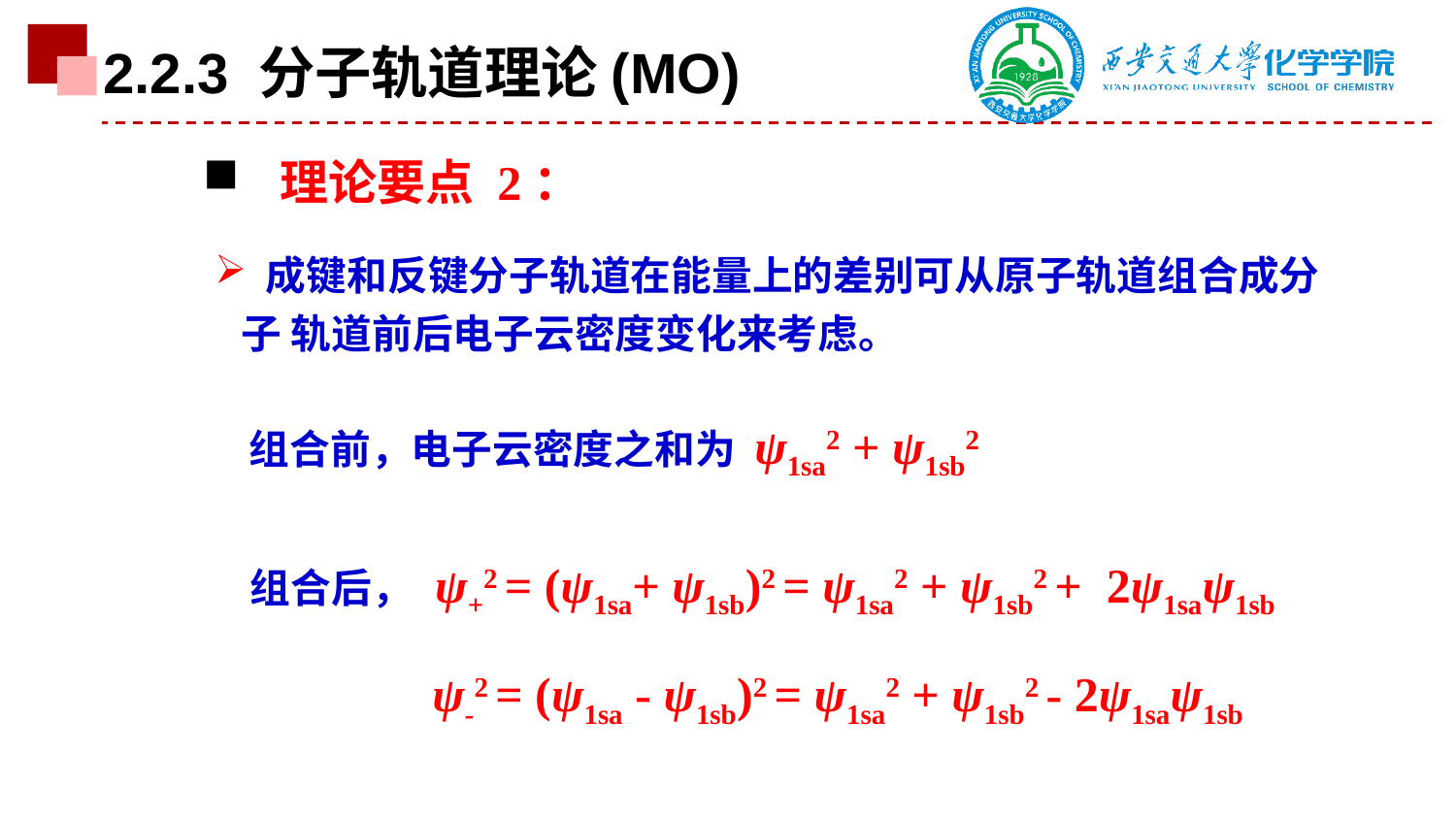

2.2.3 分子轨道理论(MO)
 理论要点 2：
 成键和反键分子轨道在能量上的差别可从原子轨道组合成分子 轨道前后电子云密度变化来考虑。
组合前，电子云密度之和为 ψ1sa2 + ψ1sb2
组合后， ψ+2 = (ψ1sa+ ψ1sb)2 = ψ1sa2 + ψ1sb2 +  2ψ1saψ1sb
               ψ-2 = (ψ1sa - ψ1sb)2 = ψ1sa2 + ψ1sb2 - 2ψ1saψ1sb